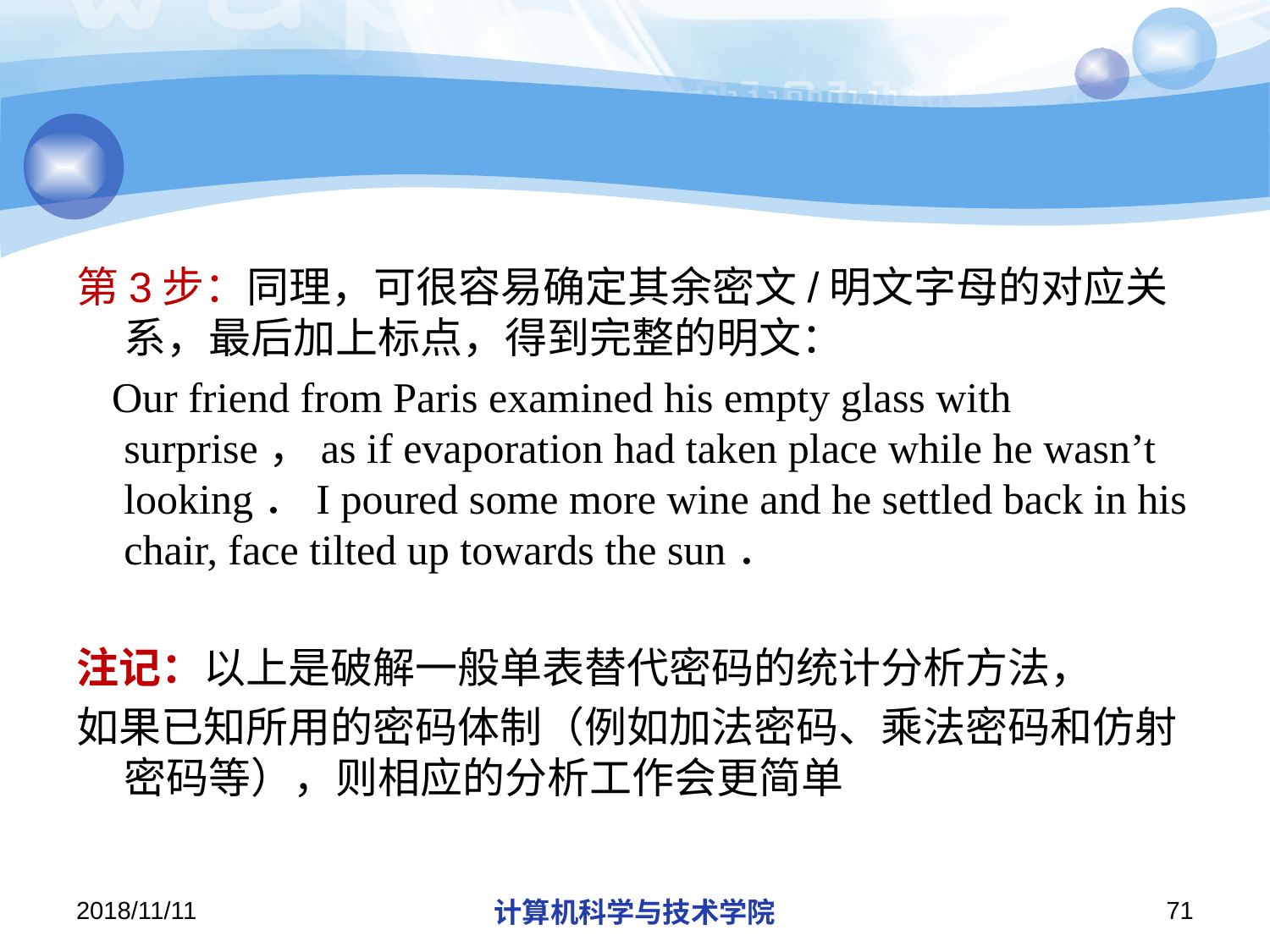

#
第3步：同理，可很容易确定其余密文/明文字母的对应关系，最后加上标点，得到完整的明文：
   Our friend from Paris examined his empty glass with surprise，as if evaporation had taken place while he wasn’t looking．I poured some more wine and he settled back in his chair, face tilted up towards the sun．

注记：以上是破解一般单表替代密码的统计分析方法，
如果已知所用的密码体制（例如加法密码、乘法密码和仿射密码等），则相应的分析工作会更简单

2018/11/11
计算机科学与技术学院
71